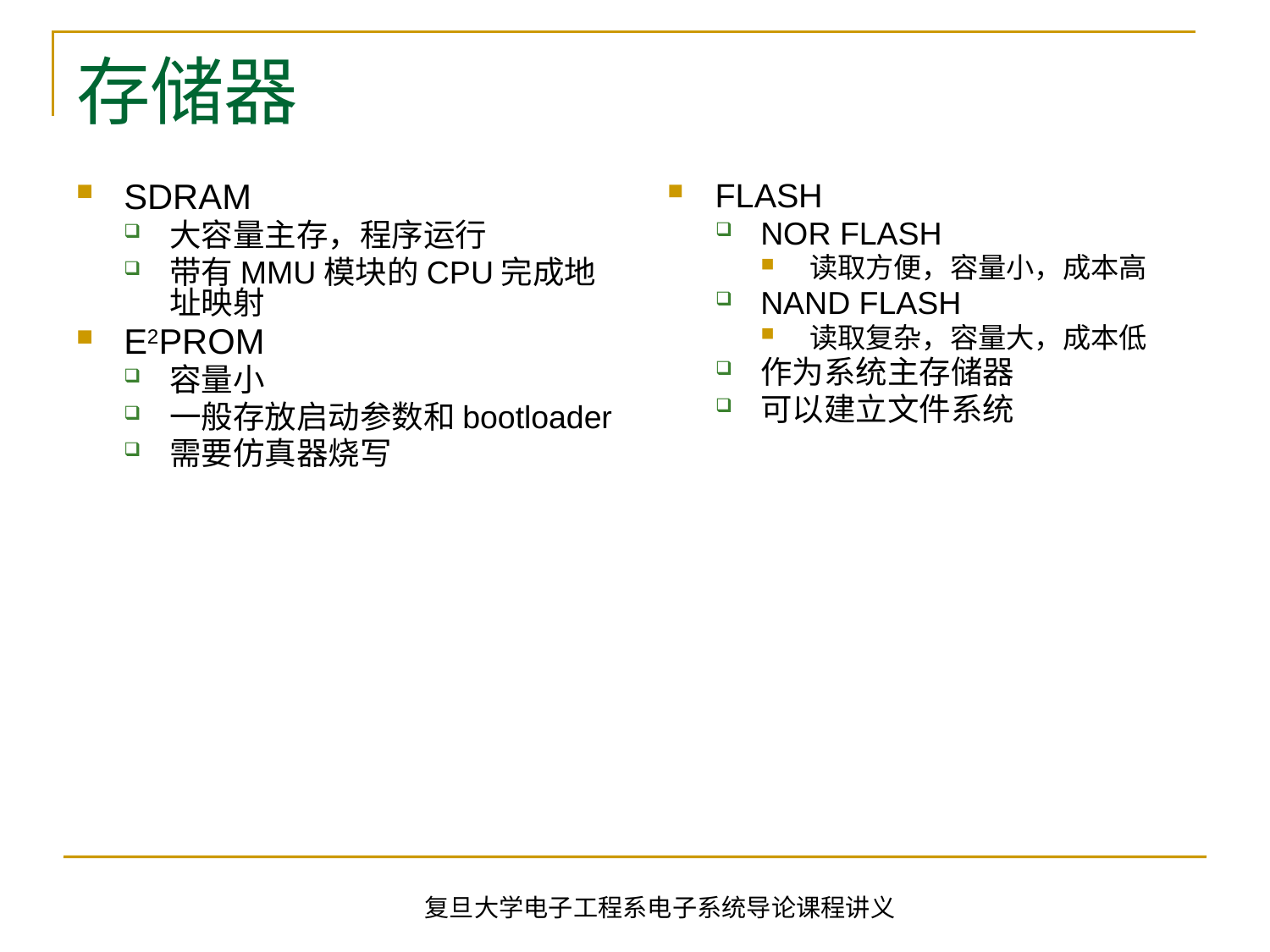

# 存储器
SDRAM
大容量主存，程序运行
带有MMU模块的CPU完成地址映射
E2PROM
容量小
一般存放启动参数和bootloader
需要仿真器烧写
FLASH
NOR FLASH
读取方便，容量小，成本高
NAND FLASH
读取复杂，容量大，成本低
作为系统主存储器
可以建立文件系统